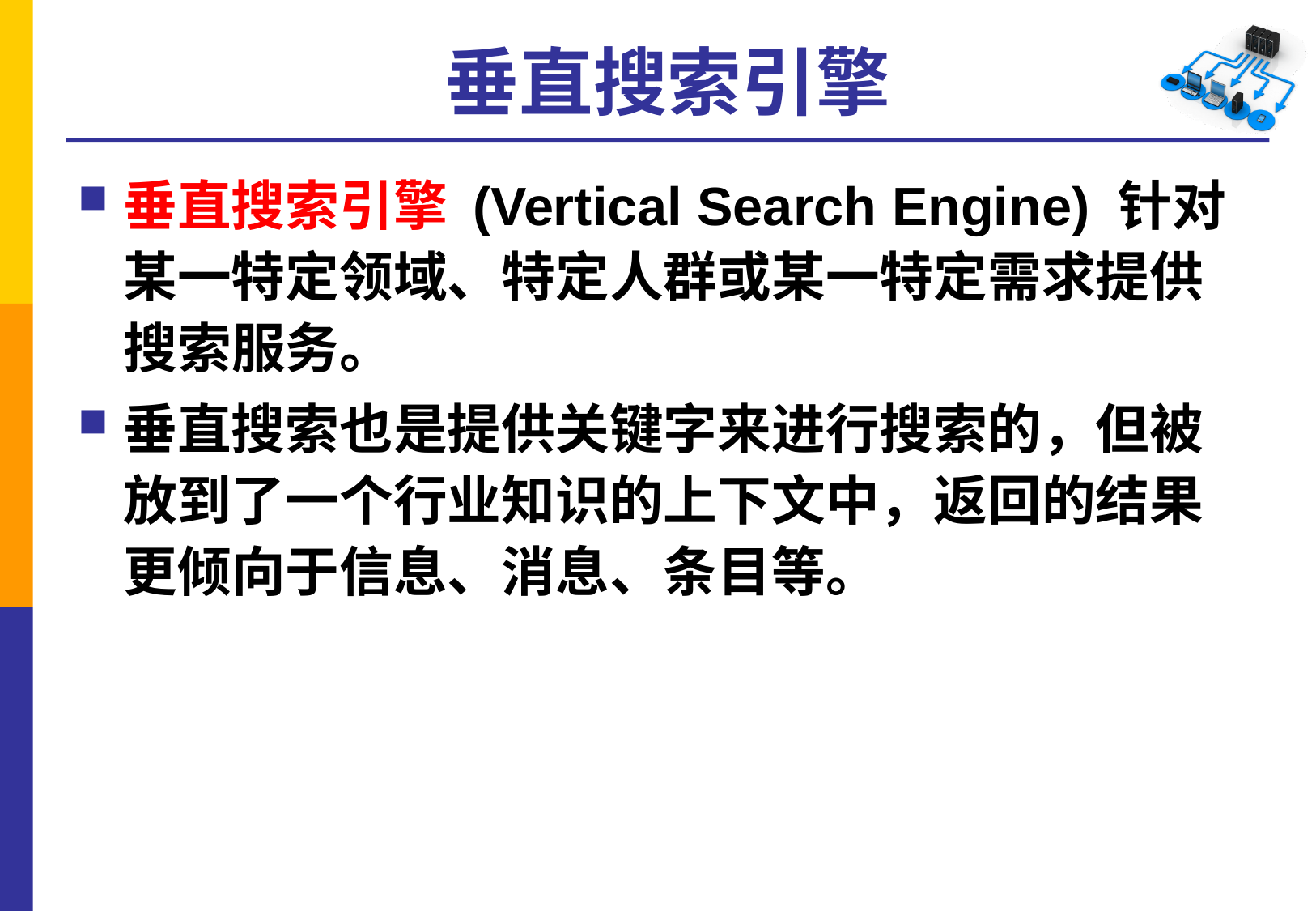

# 垂直搜索引擎
垂直搜索引擎 (Vertical Search Engine) 针对某一特定领域、特定人群或某一特定需求提供搜索服务。
垂直搜索也是提供关键字来进行搜索的，但被放到了一个行业知识的上下文中，返回的结果更倾向于信息、消息、条目等。